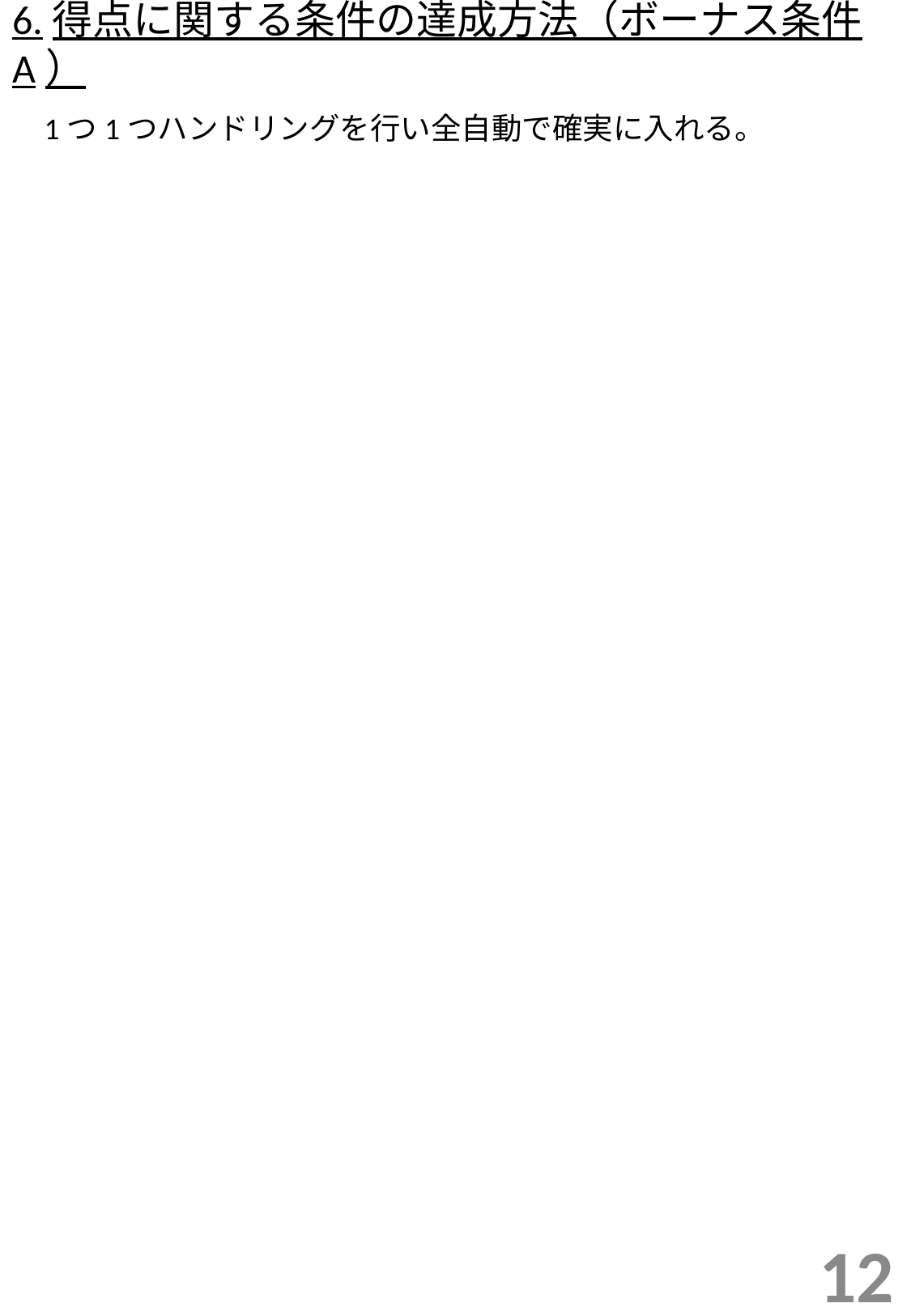

# 6.得点に関する条件の達成方法（ボーナス条件A）
1つ1つハンドリングを行い全自動で確実に入れる。
12